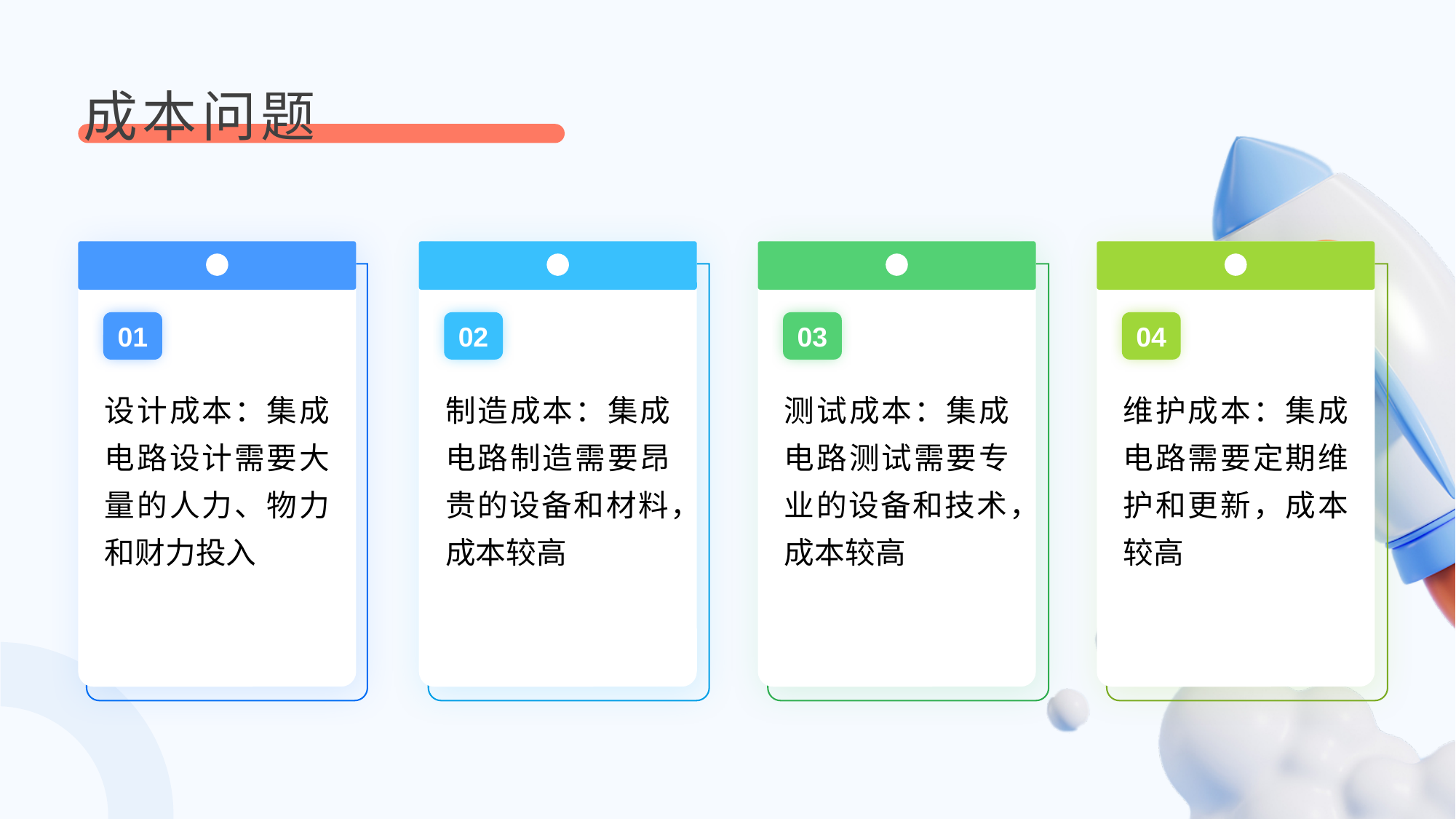

成本问题

01
02
03
04
设计成本：集成电路设计需要大量的人力、物力和财力投入
制造成本：集成电路制造需要昂贵的设备和材料，成本较高
测试成本：集成电路测试需要专业的设备和技术，成本较高
维护成本：集成电路需要定期维护和更新，成本较高